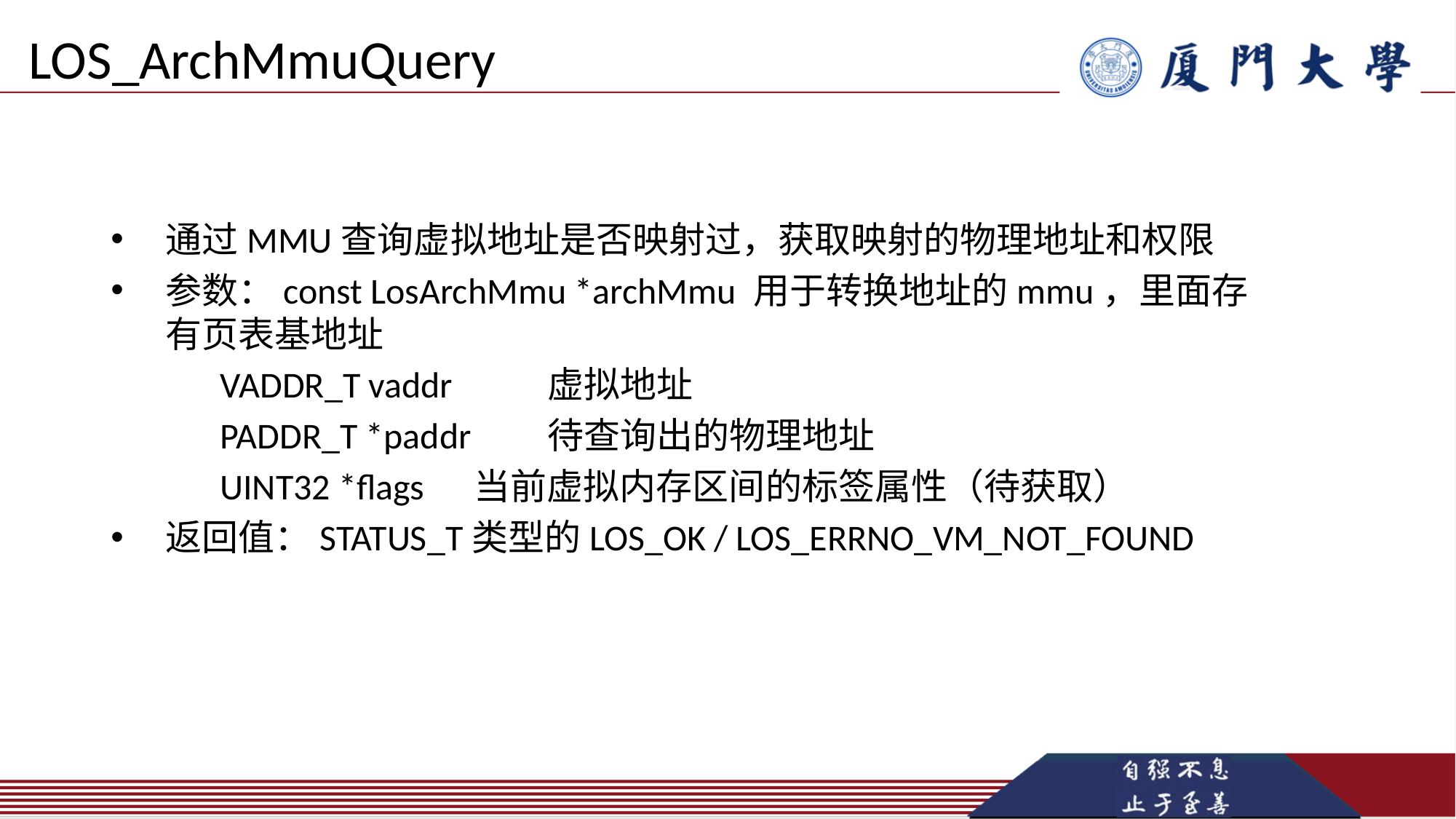

# LOS_ArchMmuQuery
通过MMU查询虚拟地址是否映射过，获取映射的物理地址和权限
参数：const LosArchMmu *archMmu 用于转换地址的mmu，里面存有页表基地址
    	VADDR_T vaddr	虚拟地址
   	PADDR_T *paddr	待查询出的物理地址
    	UINT32 *flags     当前虚拟内存区间的标签属性（待获取）
返回值：STATUS_T类型的LOS_OK / LOS_ERRNO_VM_NOT_FOUND